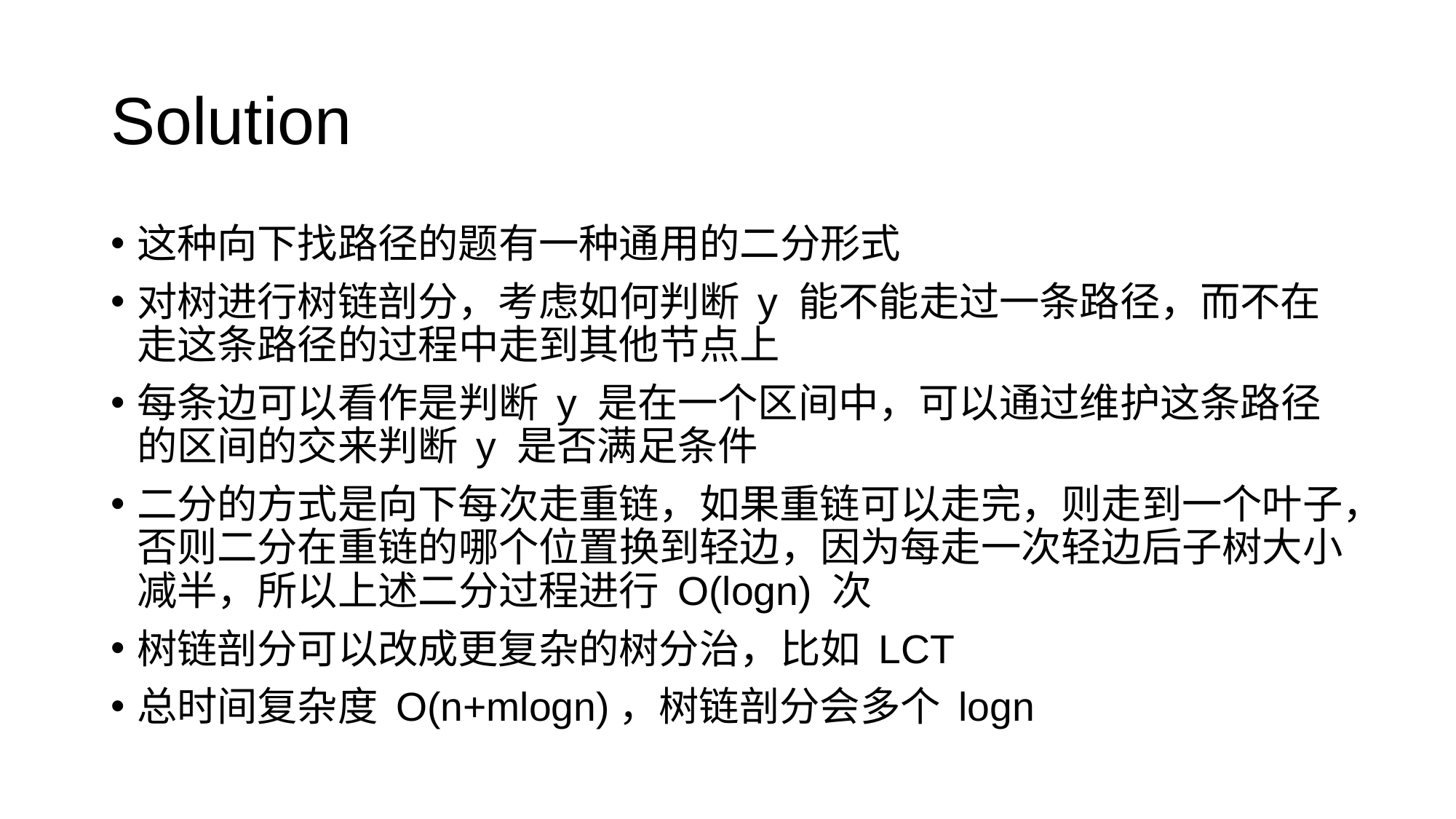

# Solution
这种向下找路径的题有一种通用的二分形式
对树进行树链剖分，考虑如何判断 y 能不能走过一条路径，而不在走这条路径的过程中走到其他节点上
每条边可以看作是判断 y 是在一个区间中，可以通过维护这条路径的区间的交来判断 y 是否满足条件
二分的方式是向下每次走重链，如果重链可以走完，则走到一个叶子，否则二分在重链的哪个位置换到轻边，因为每走一次轻边后子树大小减半，所以上述二分过程进行 O(logn) 次
树链剖分可以改成更复杂的树分治，比如 LCT
总时间复杂度 O(n+mlogn)，树链剖分会多个 logn